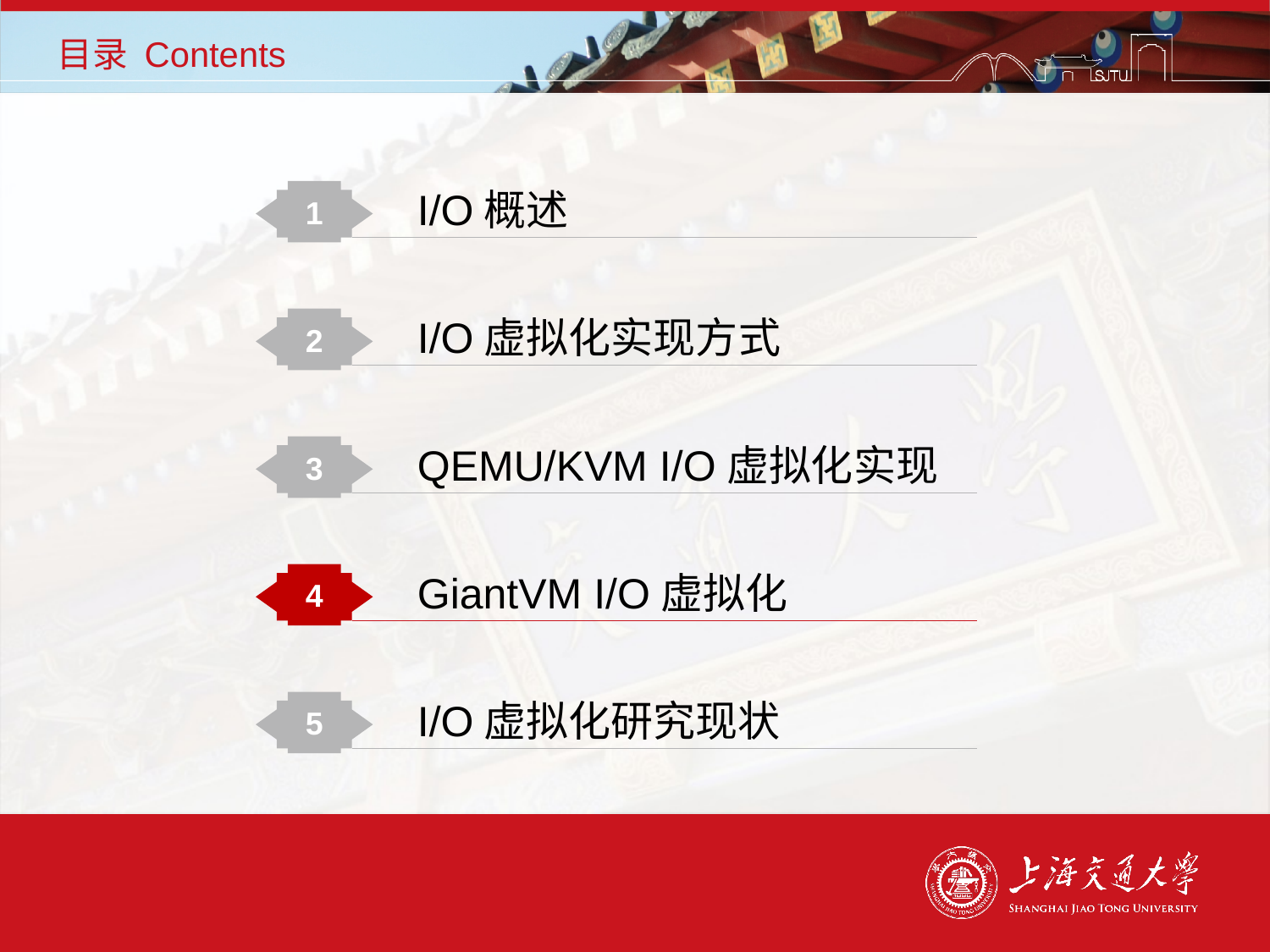

# 目录 Contents
I/O概述

1

I/O虚拟化实现方式
2

QEMU/KVM I/O虚拟化实现
3

GiantVM I/O虚拟化
4

I/O虚拟化研究现状
5